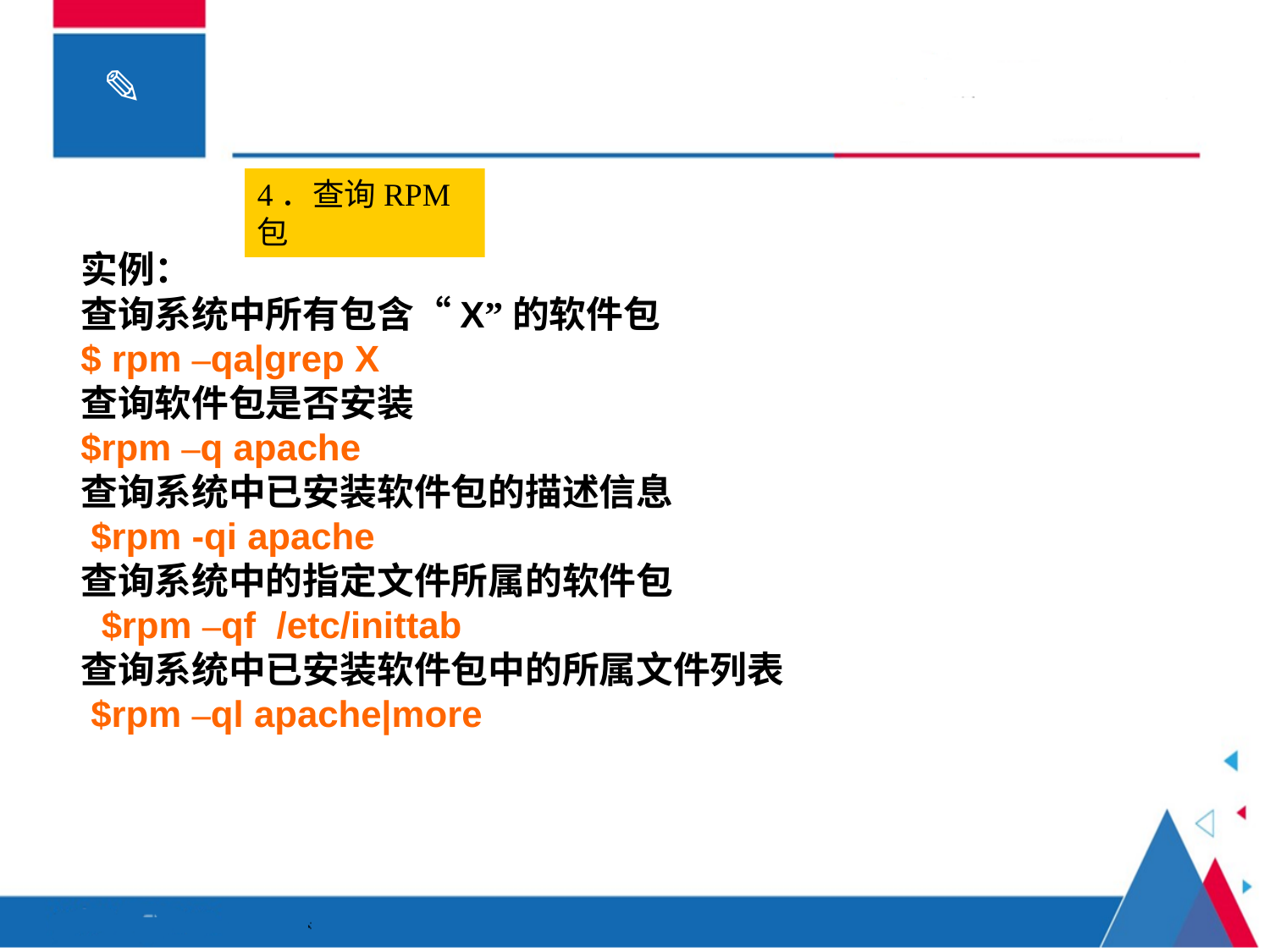

4．查询RPM包
实例：
查询系统中所有包含“X”的软件包
$ rpm –qa|grep X
查询软件包是否安装
$rpm –q apache
查询系统中已安装软件包的描述信息
 $rpm -qi apache
查询系统中的指定文件所属的软件包
  $rpm –qf  /etc/inittab
查询系统中已安装软件包中的所属文件列表
 $rpm –ql apache|more